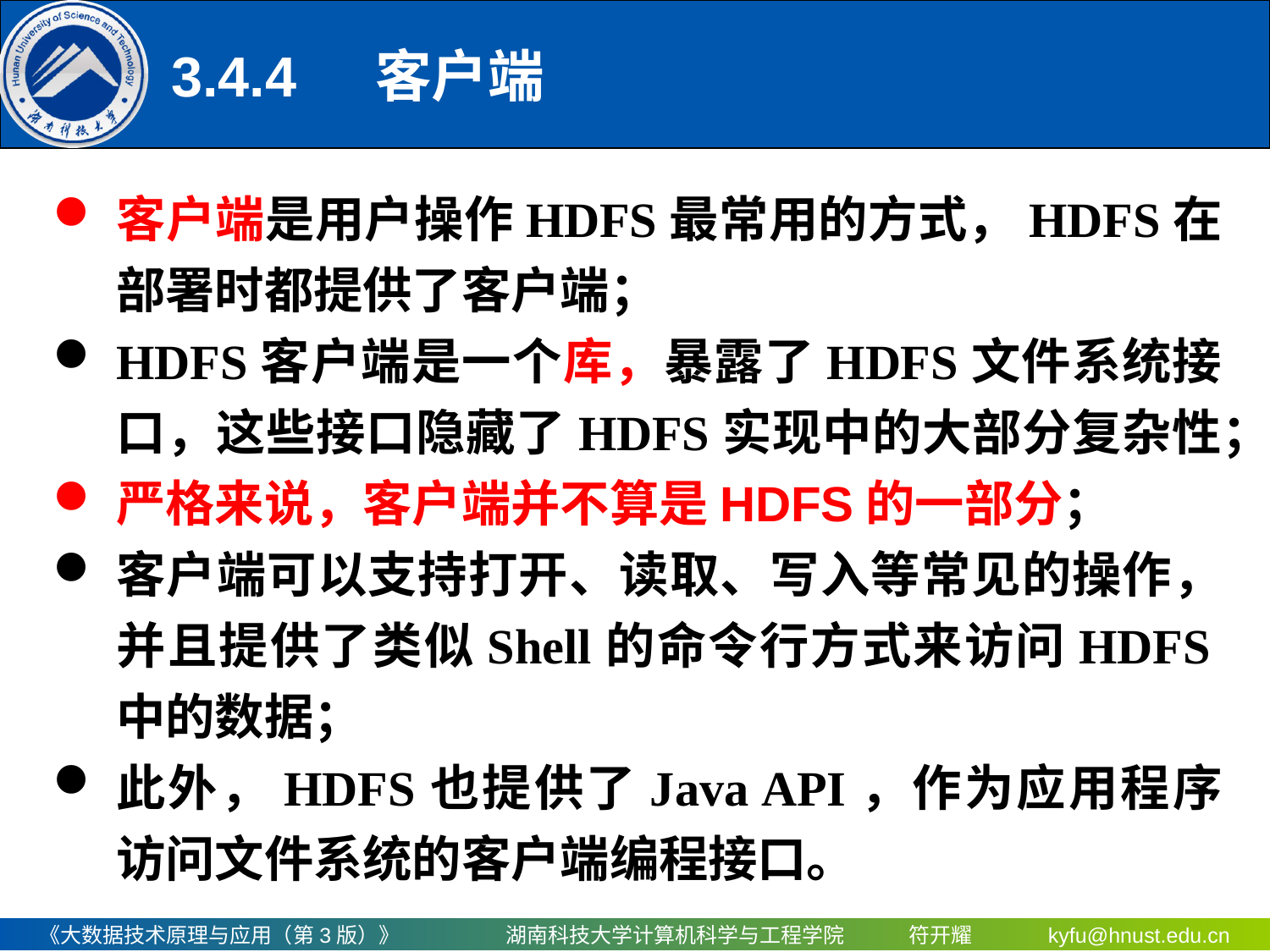

# 3.4.4	 客户端
客户端是用户操作HDFS最常用的方式，HDFS在部署时都提供了客户端；
HDFS客户端是一个库，暴露了HDFS文件系统接口，这些接口隐藏了HDFS实现中的大部分复杂性；
严格来说，客户端并不算是HDFS的一部分；
客户端可以支持打开、读取、写入等常见的操作，并且提供了类似Shell的命令行方式来访问HDFS中的数据；
此外，HDFS也提供了Java API，作为应用程序访问文件系统的客户端编程接口。